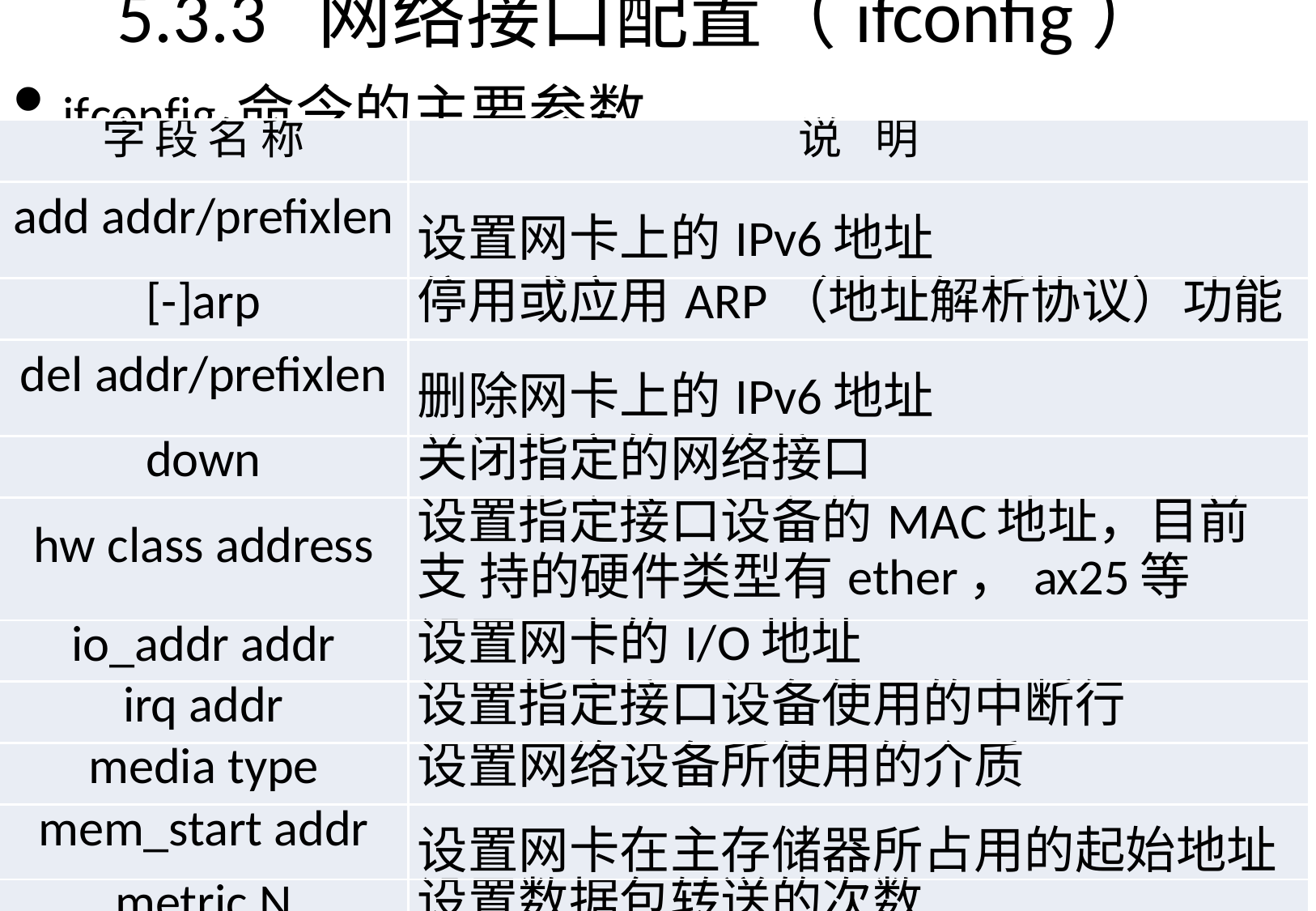

# 5.3.3	网络接口配置（ifconfig）
ifconfig命令的主要参数
| 字段名称 | 说 明 |
| --- | --- |
| add addr/prefixlen | 设置网卡上的IPv6地址 |
| [-]arp | 停用或应用ARP（地址解析协议）功能 |
| del addr/prefixlen | 删除网卡上的IPv6地址 |
| down | 关闭指定的网络接口 |
| hw class address | 设置指定接口设备的MAC地址，目前支 持的硬件类型有ether，ax25等 |
| io\_addr addr | 设置网卡的I/O地址 |
| irq addr | 设置指定接口设备使用的中断行 |
| media type | 设置网络设备所使用的介质 |
| mem\_start addr | 设置网卡在主存储器所占用的起始地址 |
| metric N | 设置数据包转送的次数 |